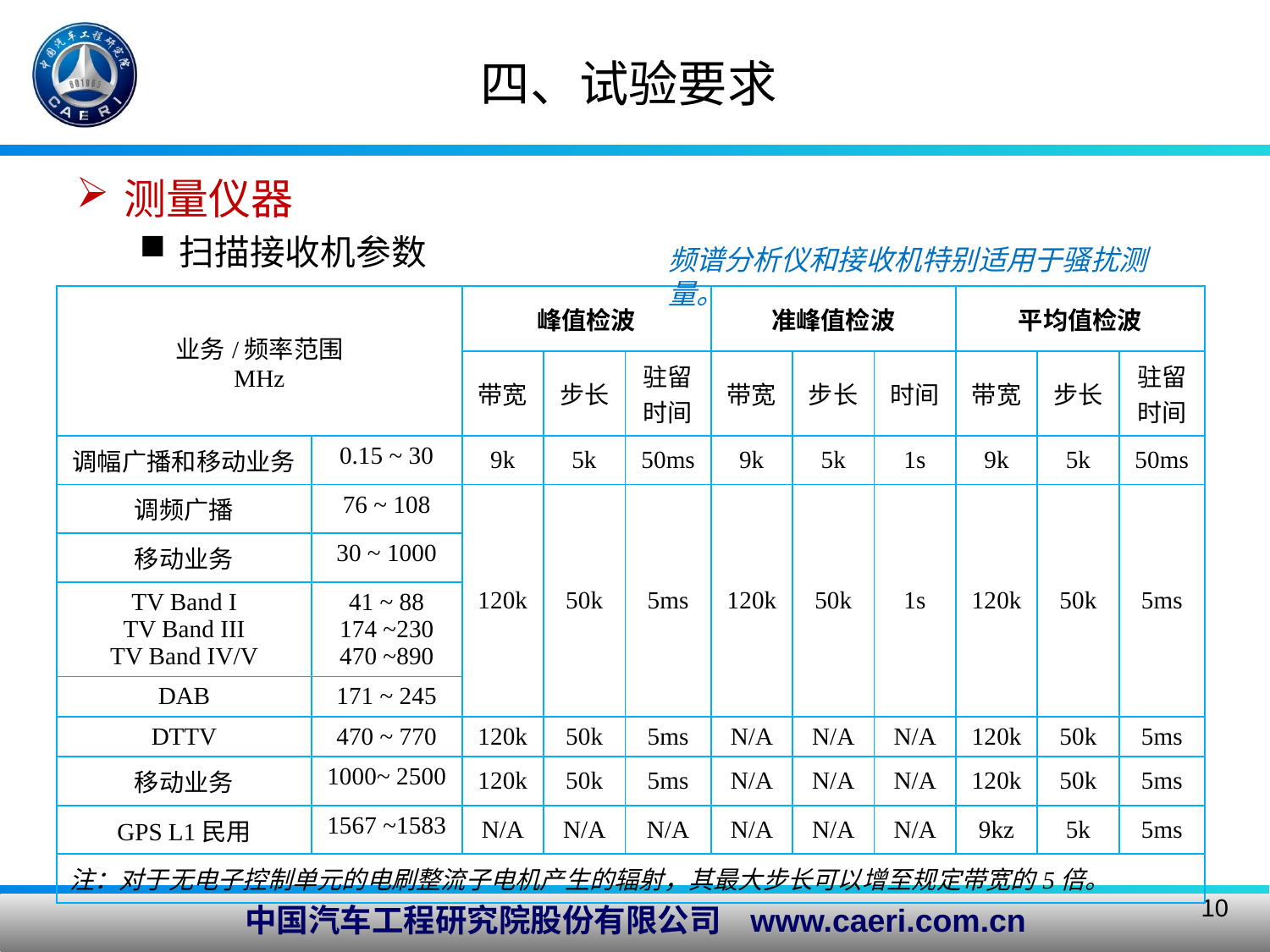

四、试验要求
测量仪器
扫描接收机参数
频谱分析仪和接收机特别适用于骚扰测量。
| 业务/频率范围 MHz |  | 峰值检波 |  |  | 准峰值检波 |  |  | 平均值检波 |  |  |
| --- | --- | --- | --- | --- | --- | --- | --- | --- | --- | --- |
|  |  | 带宽 | 步长 | 驻留 时间 | 带宽 | 步长 | 时间 | 带宽 | 步长 | 驻留 时间 |
| 调幅广播和移动业务 | 0.15 ~ 30 | 9k | 5k | 50ms | 9k | 5k | 1s | 9k | 5k | 50ms |
| 调频广播 | 76 ~ 108 | 120k | 50k | 5ms | 120k | 50k | 1s | 120k | 50k | 5ms |
| 移动业务 | 30 ~ 1000 |  |  |  |  |  |  |  |  |  |
| TV Band I TV Band III TV Band IV/V | 41 ~ 88 174 ~230 470 ~890 |  |  |  |  |  |  |  |  |  |
| DAB | 171 ~ 245 |  |  |  |  |  |  |  |  |  |
| DTTV | 470 ~ 770 | 120k | 50k | 5ms | N/A | N/A | N/A | 120k | 50k | 5ms |
| 移动业务 | 1000~ 2500 | 120k | 50k | 5ms | N/A | N/A | N/A | 120k | 50k | 5ms |
| GPS L1民用 | 1567 ~1583 | N/A | N/A | N/A | N/A | N/A | N/A | 9kz | 5k | 5ms |
| 注：对于无电子控制单元的电刷整流子电机产生的辐射，其最大步长可以增至规定带宽的5倍。 |  |  |  |  |  |  |  |  |  |  |
10